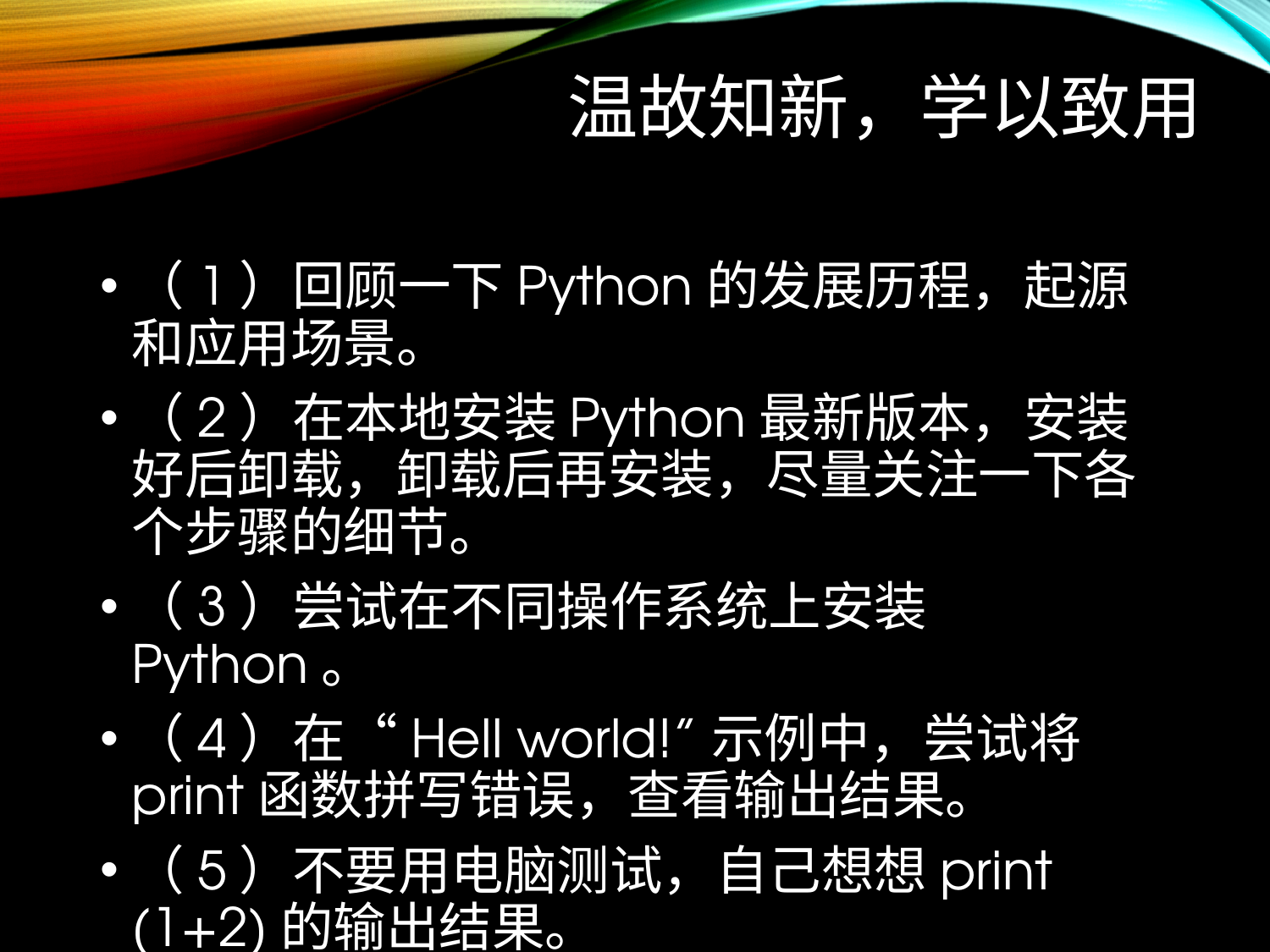

# 温故知新，学以致用
（1）回顾一下Python的发展历程，起源和应用场景。
（2）在本地安装Python最新版本，安装好后卸载，卸载后再安装，尽量关注一下各个步骤的细节。
（3）尝试在不同操作系统上安装Python。
（4）在“Hell world!”示例中，尝试将print函数拼写错误，查看输出结果。
（5）不要用电脑测试，自己想想print (1+2)的输出结果。